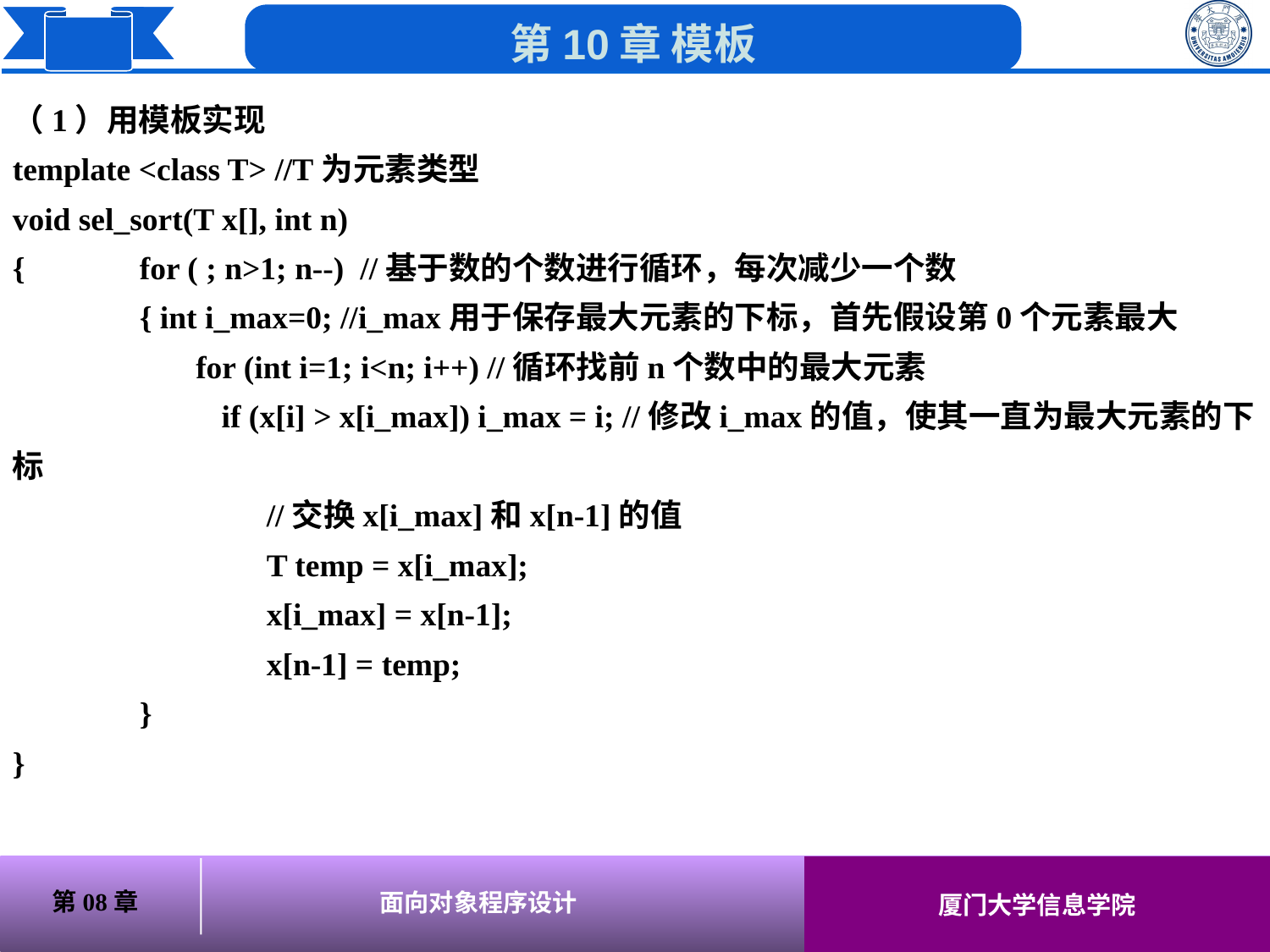

（1）用模板实现
template <class T> //T为元素类型
void sel_sort(T x[], int n)
{	for ( ; n>1; n--)  //基于数的个数进行循环，每次减少一个数
	{ int i_max=0; //i_max用于保存最大元素的下标，首先假设第0个元素最大
	       for (int i=1; i<n; i++) //循环找前n个数中的最大元素
                          if (x[i] > x[i_max]) i_max = i; //修改i_max的值，使其一直为最大元素的下标
		//交换x[i_max]和x[n-1]的值
		T temp = x[i_max];
		x[i_max] = x[n-1];
		x[n-1] = temp;
	}
}
71